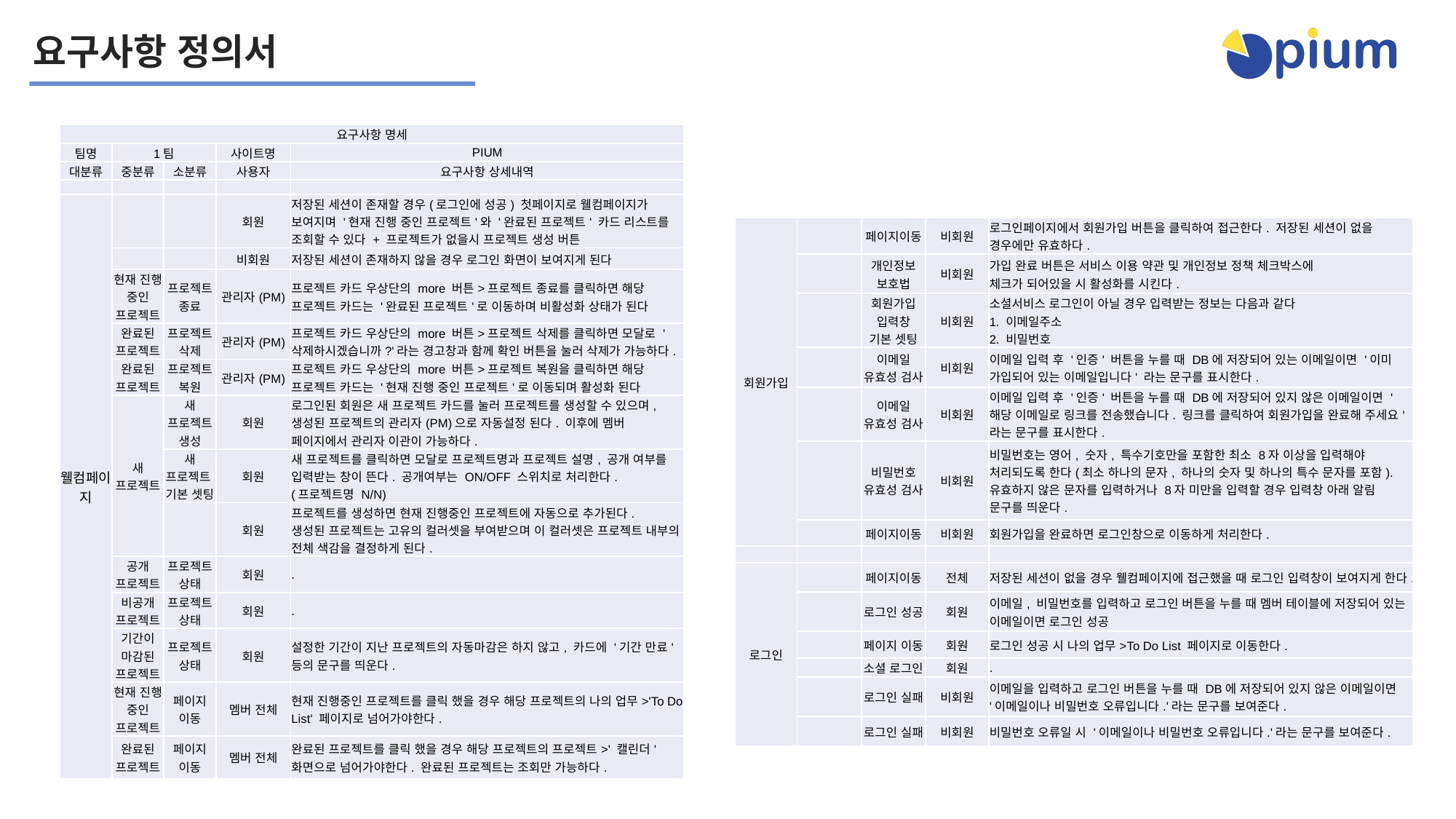

요구사항 정의서
| 요구사항 명세 |  |  |  |  |
| --- | --- | --- | --- | --- |
| 팀명 | 1팀 |  | 사이트명 | PIUM |
| 대분류 | 중분류 | 소분류 | 사용자 | 요구사항 상세내역 |
|  |  |  |  |  |
| 웰컴페이지 |  |  | 회원 | 저장된 세션이 존재할 경우(로그인에 성공) 첫페이지로 웰컴페이지가 보여지며 '현재 진행 중인 프로젝트'와 '완료된 프로젝트' 카드 리스트를 조회할 수 있다 + 프로젝트가 없을시 프로젝트 생성 버튼 |
|  |  |  | 비회원 | 저장된 세션이 존재하지 않을 경우 로그인 화면이 보여지게 된다 |
|  | 현재 진행 중인 프로젝트 | 프로젝트 종료 | 관리자(PM) | 프로젝트 카드 우상단의 more 버튼>프로젝트 종료를 클릭하면 해당 프로젝트 카드는 '완료된 프로젝트'로 이동하며 비활성화 상태가 된다 |
|  | 완료된 프로젝트 | 프로젝트 삭제 | 관리자(PM) | 프로젝트 카드 우상단의 more 버튼>프로젝트 삭제를 클릭하면 모달로 '삭제하시겠습니까?'라는 경고창과 함께 확인 버튼을 눌러 삭제가 가능하다. |
|  | 완료된 프로젝트 | 프로젝트 복원 | 관리자(PM) | 프로젝트 카드 우상단의 more 버튼>프로젝트 복원을 클릭하면 해당 프로젝트 카드는 '현재 진행 중인 프로젝트'로 이동되며 활성화 된다 |
|  | 새 프로젝트 | 새 프로젝트 생성 | 회원 | 로그인된 회원은 새 프로젝트 카드를 눌러 프로젝트를 생성할 수 있으며, 생성된 프로젝트의 관리자(PM)으로 자동설정 된다. 이후에 멤버 페이지에서 관리자 이관이 가능하다. |
|  |  | 새 프로젝트 기본 셋팅 | 회원 | 새 프로젝트를 클릭하면 모달로 프로젝트명과 프로젝트 설명, 공개 여부를 입력받는 창이 뜬다. 공개여부는 ON/OFF 스위치로 처리한다. (프로젝트명 N/N) |
|  |  |  | 회원 | 프로젝트를 생성하면 현재 진행중인 프로젝트에 자동으로 추가된다. 생성된 프로젝트는 고유의 컬러셋을 부여받으며 이 컬러셋은 프로젝트 내부의 전체 색감을 결정하게 된다. |
|  | 공개 프로젝트 | 프로젝트 상태 | 회원 | . |
|  | 비공개 프로젝트 | 프로젝트 상태 | 회원 | . |
|  | 기간이 마감된 프로젝트 | 프로젝트 상태 | 회원 | 설정한 기간이 지난 프로젝트의 자동마감은 하지 않고, 카드에 '기간 만료' 등의 문구를 띄운다. |
|  | 현재 진행 중인 프로젝트 | 페이지 이동 | 멤버 전체 | 현재 진행중인 프로젝트를 클릭 했을 경우 해당 프로젝트의 나의 업무>'To Do List' 페이지로 넘어가야한다. |
|  | 완료된 프로젝트 | 페이지 이동 | 멤버 전체 | 완료된 프로젝트를 클릭 했을 경우 해당 프로젝트의 프로젝트>' 캘린더' 화면으로 넘어가야한다. 완료된 프로젝트는 조회만 가능하다. |
| 회원가입 |  | 페이지이동 | 비회원 | 로그인페이지에서 회원가입 버튼을 클릭하여 접근한다. 저장된 세션이 없을 경우에만 유효하다. |
| --- | --- | --- | --- | --- |
|  |  | 개인정보 보호법 | 비회원 | 가입 완료 버튼은 서비스 이용 약관 및 개인정보 정책 체크박스에 체크가 되어있을 시 활성화를 시킨다. |
|  |  | 회원가입 입력창 기본 셋팅 | 비회원 | 소셜서비스 로그인이 아닐 경우 입력받는 정보는 다음과 같다 1. 이메일주소 2. 비밀번호 |
|  |  | 이메일 유효성 검사 | 비회원 | 이메일 입력 후 '인증' 버튼을 누를 때 DB에 저장되어 있는 이메일이면 '이미 가입되어 있는 이메일입니다' 라는 문구를 표시한다. |
|  |  | 이메일 유효성 검사 | 비회원 | 이메일 입력 후 '인증' 버튼을 누를 때 DB에 저장되어 있지 않은 이메일이면 '해당 이메일로 링크를 전송했습니다. 링크를 클릭하여 회원가입을 완료해 주세요' 라는 문구를 표시한다. |
|  |  | 비밀번호 유효성 검사 | 비회원 | 비밀번호는 영어, 숫자, 특수기호만을 포함한 최소 8자 이상을 입력해야 처리되도록 한다(최소 하나의 문자, 하나의 숫자 및 하나의 특수 문자를 포함). 유효하지 않은 문자를 입력하거나 8자 미만을 입력할 경우 입력창 아래 알림 문구를 띄운다. |
|  |  | 페이지이동 | 비회원 | 회원가입을 완료하면 로그인창으로 이동하게 처리한다. |
|  |  |  |  |  |
| 로그인 |  | 페이지이동 | 전체 | 저장된 세션이 없을 경우 웰컴페이지에 접근했을 때 로그인 입력창이 보여지게 한다. |
|  |  | 로그인 성공 | 회원 | 이메일, 비밀번호를 입력하고 로그인 버튼을 누를 때 멤버 테이블에 저장되어 있는 이메일이면 로그인 성공 |
|  |  | 페이지 이동 | 회원 | 로그인 성공 시 나의 업무>To Do List 페이지로 이동한다. |
|  |  | 소셜 로그인 | 회원 | . |
|  |  | 로그인 실패 | 비회원 | 이메일을 입력하고 로그인 버튼을 누를 때 DB에 저장되어 있지 않은 이메일이면 '이메일이나 비밀번호 오류입니다.'라는 문구를 보여준다. |
|  |  | 로그인 실패 | 비회원 | 비밀번호 오류일 시 '이메일이나 비밀번호 오류입니다.'라는 문구를 보여준다. |